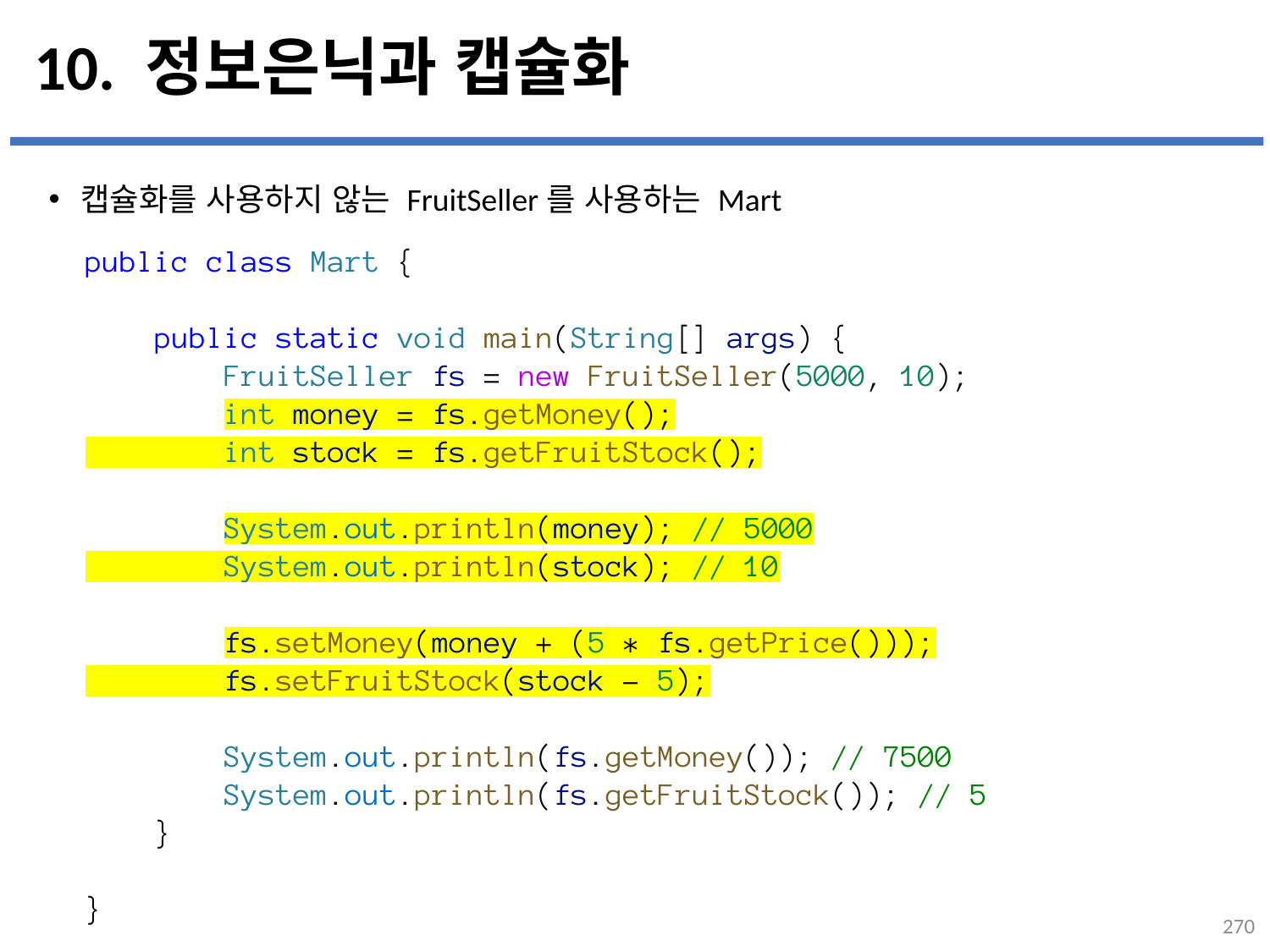

# 10. 정보은닉과 캡슐화
캡슐화를 사용하지 않는 FruitSeller를 사용하는 Mart
...

설명
public class Mart {

    public static void main(String[] args) {
        FruitSeller fs = new FruitSeller(5000, 10);
        int money = fs.getMoney();
        int stock = fs.getFruitStock();
        System.out.println(money); // 5000
        System.out.println(stock); // 10
        fs.setMoney(money + (5 * fs.getPrice()));
        fs.setFruitStock(stock - 5);
        System.out.println(fs.getMoney()); // 7500
        System.out.println(fs.getFruitStock()); // 5
    }
}
270